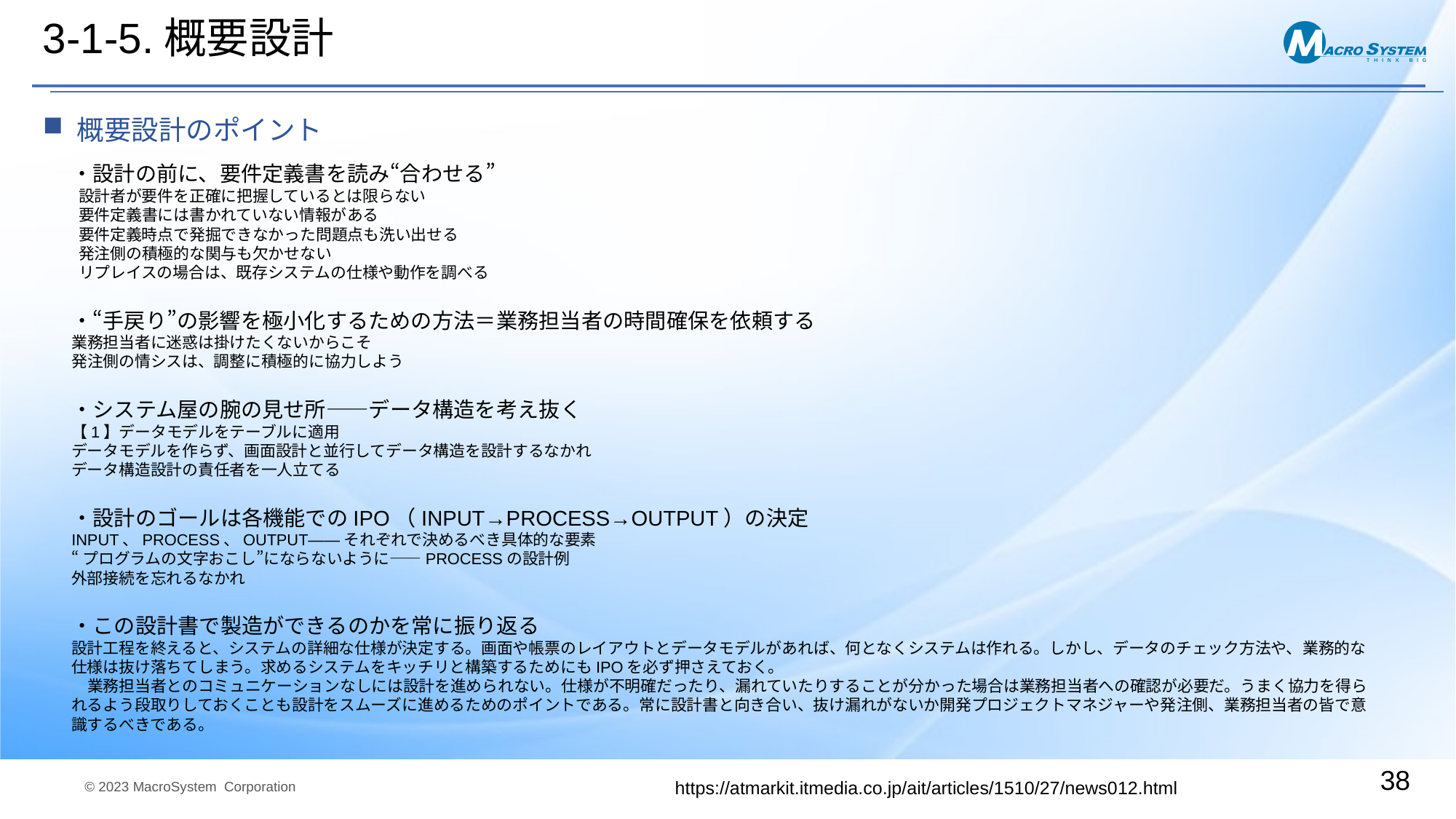

# 3-1-5.概要設計
概要設計のポイント
・設計の前に、要件定義書を読み“合わせる”
 設計者が要件を正確に把握しているとは限らない
 要件定義書には書かれていない情報がある
 要件定義時点で発掘できなかった問題点も洗い出せる
 発注側の積極的な関与も欠かせない
 リプレイスの場合は、既存システムの仕様や動作を調べる

・“手戻り”の影響を極小化するための方法＝業務担当者の時間確保を依頼する
業務担当者に迷惑は掛けたくないからこそ
発注側の情シスは、調整に積極的に協力しよう

・システム屋の腕の見せ所――データ構造を考え抜く
【1】データモデルをテーブルに適用
データモデルを作らず、画面設計と並行してデータ構造を設計するなかれ
データ構造設計の責任者を一人立てる

・設計のゴールは各機能でのIPO（INPUT→PROCESS→OUTPUT）の決定
INPUT、PROCESS、OUTPUT――それぞれで決めるべき具体的な要素
“プログラムの文字おこし”にならないように――PROCESSの設計例
外部接続を忘れるなかれ

・この設計書で製造ができるのかを常に振り返る
設計工程を終えると、システムの詳細な仕様が決定する。画面や帳票のレイアウトとデータモデルがあれば、何となくシステムは作れる。しかし、データのチェック方法や、業務的な仕様は抜け落ちてしまう。求めるシステムをキッチリと構築するためにもIPOを必ず押さえておく。
　業務担当者とのコミュニケーションなしには設計を進められない。仕様が不明確だったり、漏れていたりすることが分かった場合は業務担当者への確認が必要だ。うまく協力を得られるよう段取りしておくことも設計をスムーズに進めるためのポイントである。常に設計書と向き合い、抜け漏れがないか開発プロジェクトマネジャーや発注側、業務担当者の皆で意識するべきである。
https://atmarkit.itmedia.co.jp/ait/articles/1510/27/news012.html